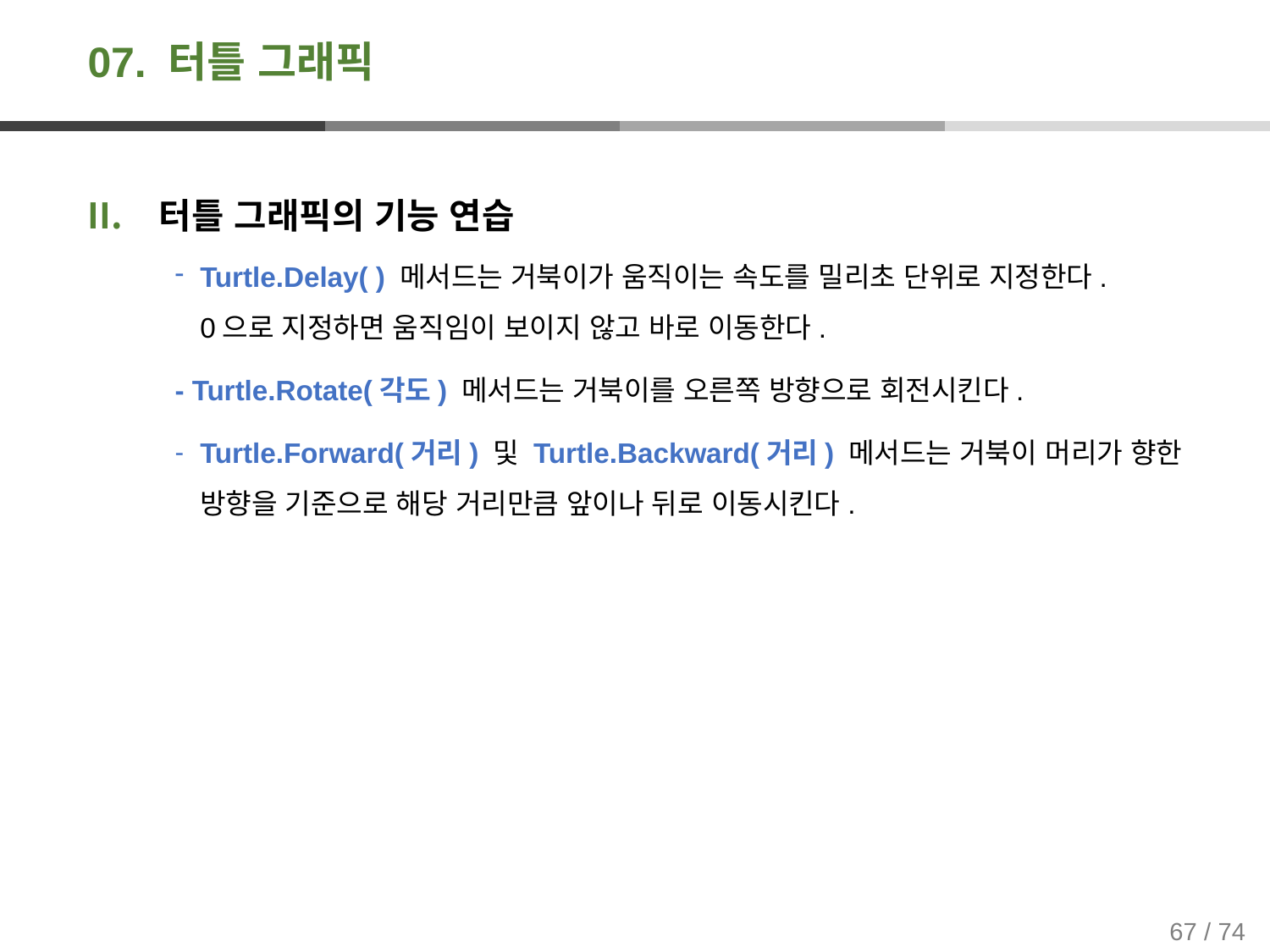

# 07. 터틀 그래픽
터틀 그래픽의 기능 연습
Turtle.Delay( ) 메서드는 거북이가 움직이는 속도를 밀리초 단위로 지정한다.         0으로 지정하면 움직임이 보이지 않고 바로 이동한다.
- Turtle.Rotate(각도) 메서드는 거북이를 오른쪽 방향으로 회전시킨다.
Turtle.Forward(거리) 및 Turtle.Backward(거리) 메서드는 거북이 머리가 향한 방향을 기준으로 해당 거리만큼 앞이나 뒤로 이동시킨다.